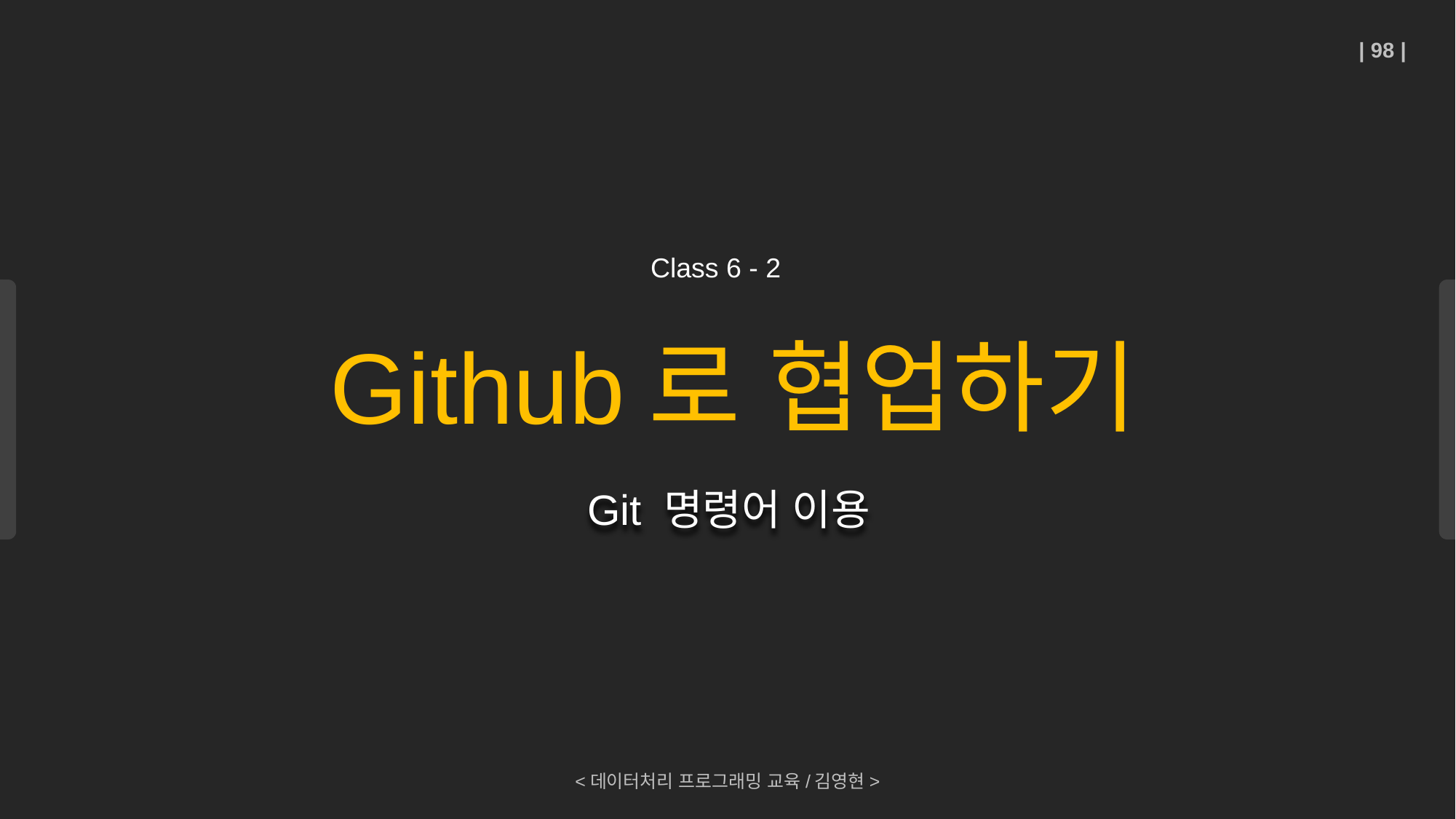

| 98 |
Github로 협업하기
Class 6 - 2

Git 명령어 이용
<데이터처리 프로그래밍 교육/김영현>